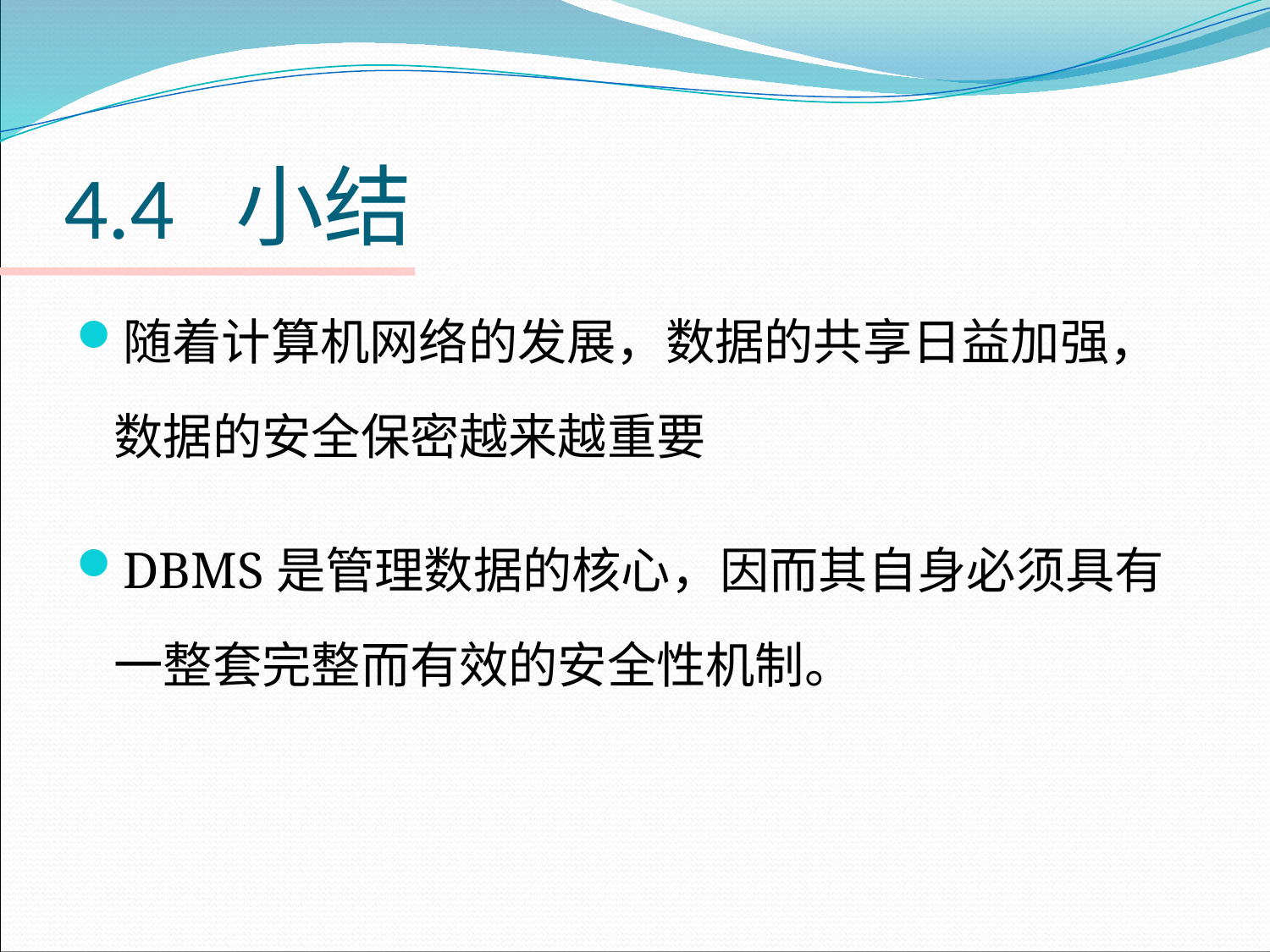

# 4.4  小结
随着计算机网络的发展，数据的共享日益加强，数据的安全保密越来越重要
DBMS是管理数据的核心，因而其自身必须具有一整套完整而有效的安全性机制。

489